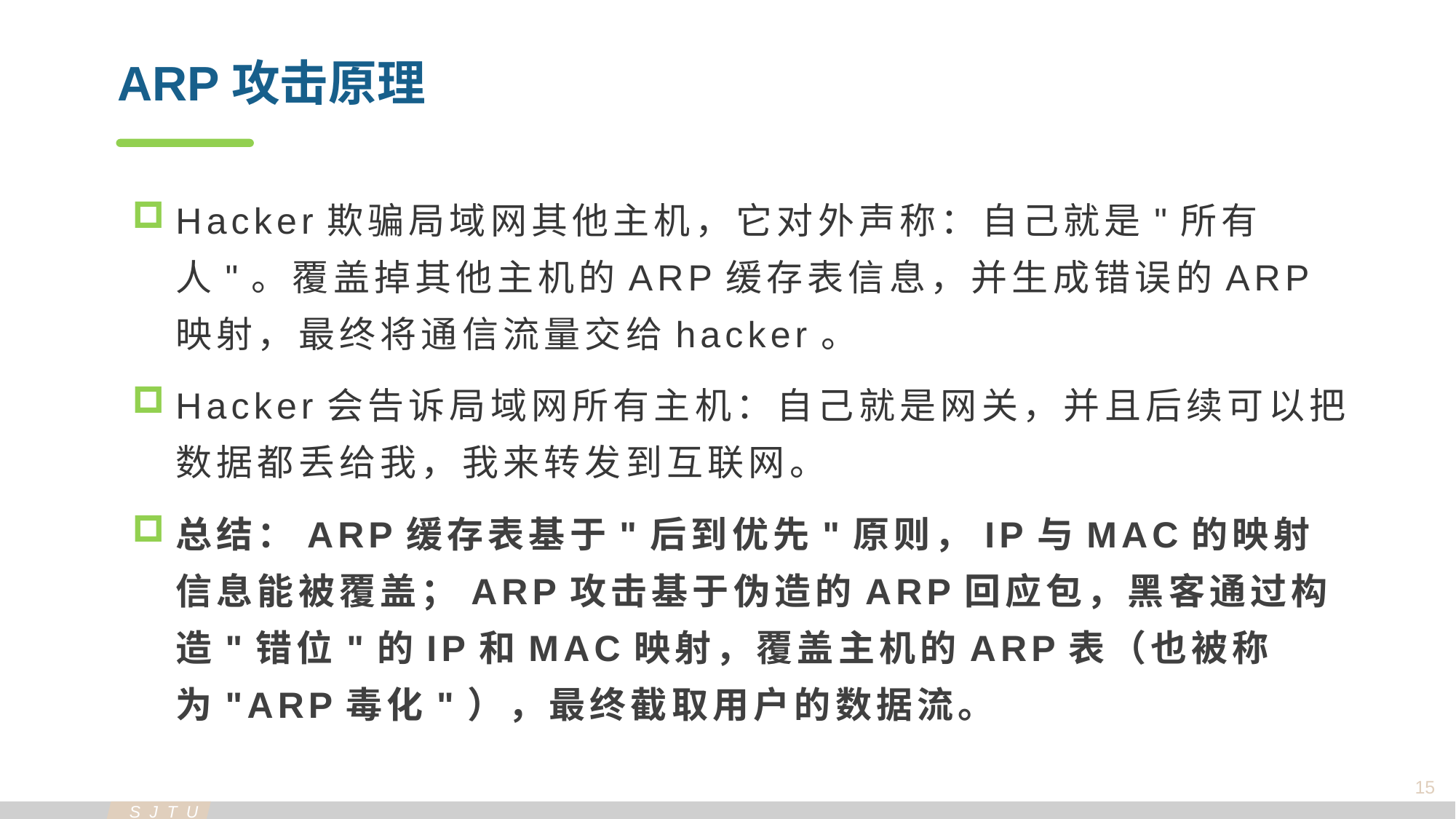

ARP攻击原理
Hacker欺骗局域网其他主机，它对外声称：自己就是"所有人"。覆盖掉其他主机的ARP缓存表信息，并生成错误的ARP映射，最终将通信流量交给hacker。
Hacker会告诉局域网所有主机：自己就是网关，并且后续可以把数据都丢给我，我来转发到互联网。
总结：ARP缓存表基于"后到优先"原则，IP与MAC的映射信息能被覆盖；ARP攻击基于伪造的ARP回应包，黑客通过构造"错位"的IP和MAC映射，覆盖主机的ARP表（也被称为"ARP毒化"），最终截取用户的数据流。
15